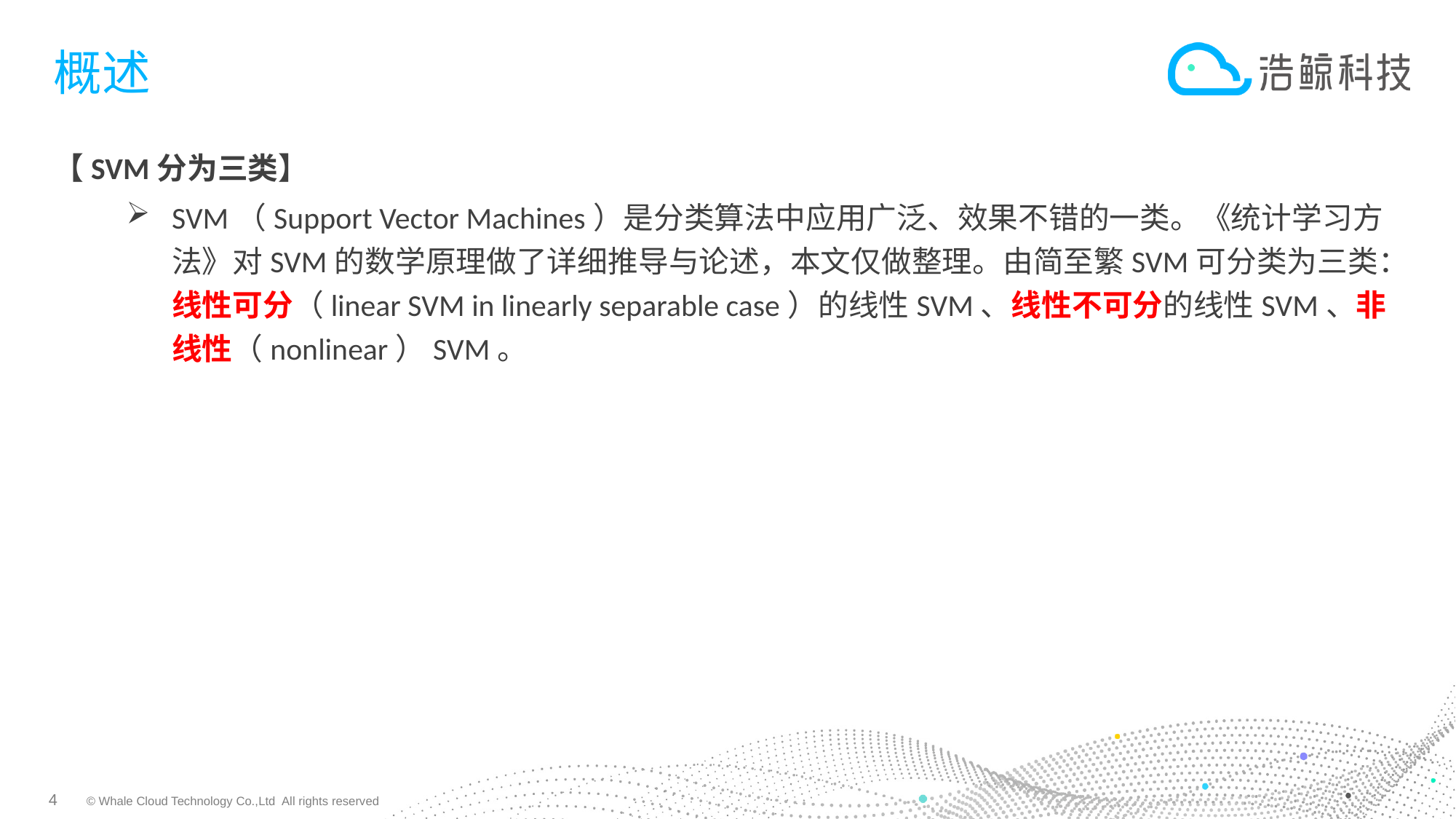

# 概述
【SVM分为三类】
SVM（Support Vector Machines）是分类算法中应用广泛、效果不错的一类。《统计学习方法》对SVM的数学原理做了详细推导与论述，本文仅做整理。由简至繁SVM可分类为三类：线性可分（linear SVM in linearly separable case）的线性SVM、线性不可分的线性SVM、非线性（nonlinear）SVM。